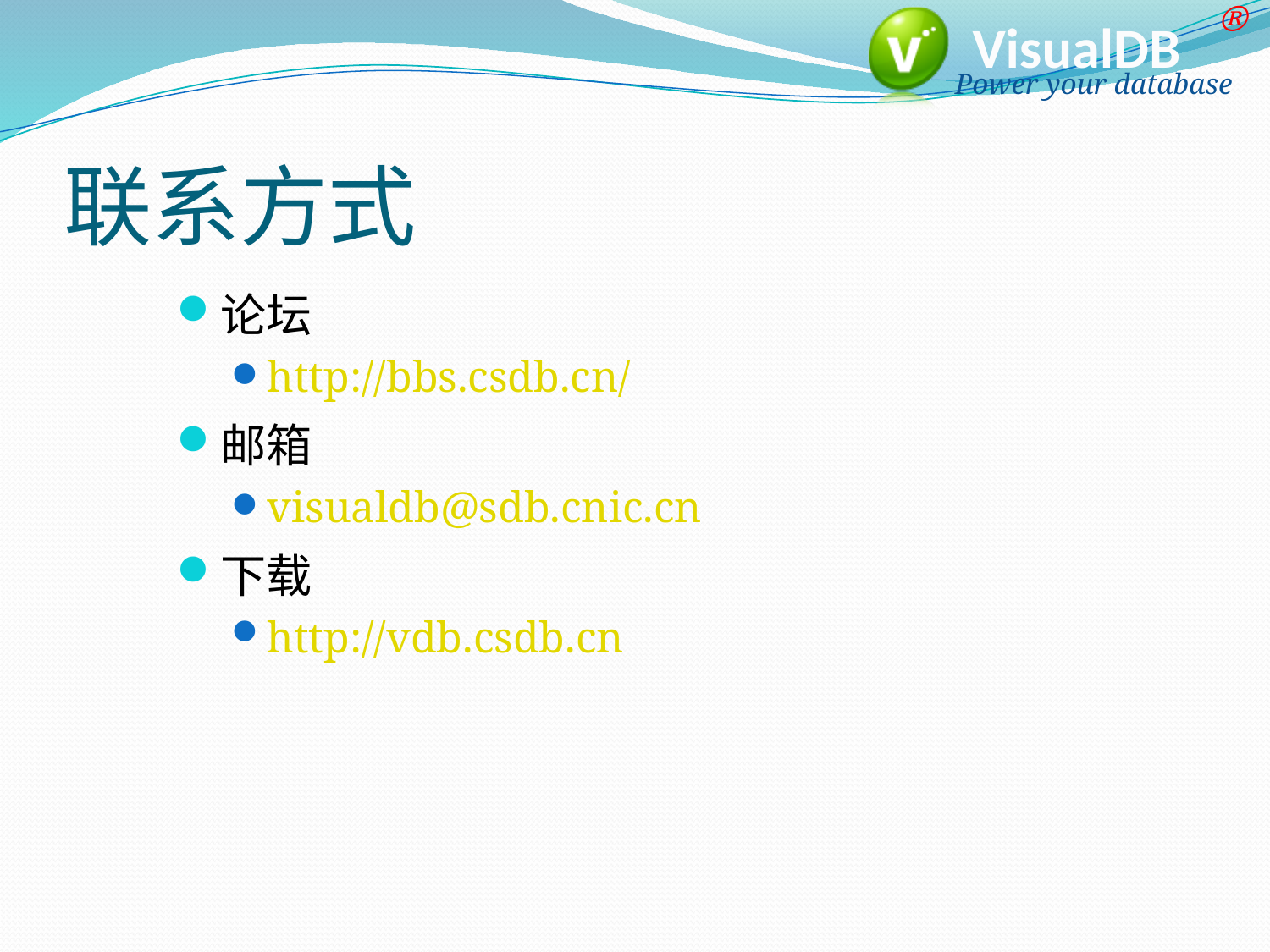

# 联系方式
论坛
http://bbs.csdb.cn/
邮箱
visualdb@sdb.cnic.cn
下载
http://vdb.csdb.cn